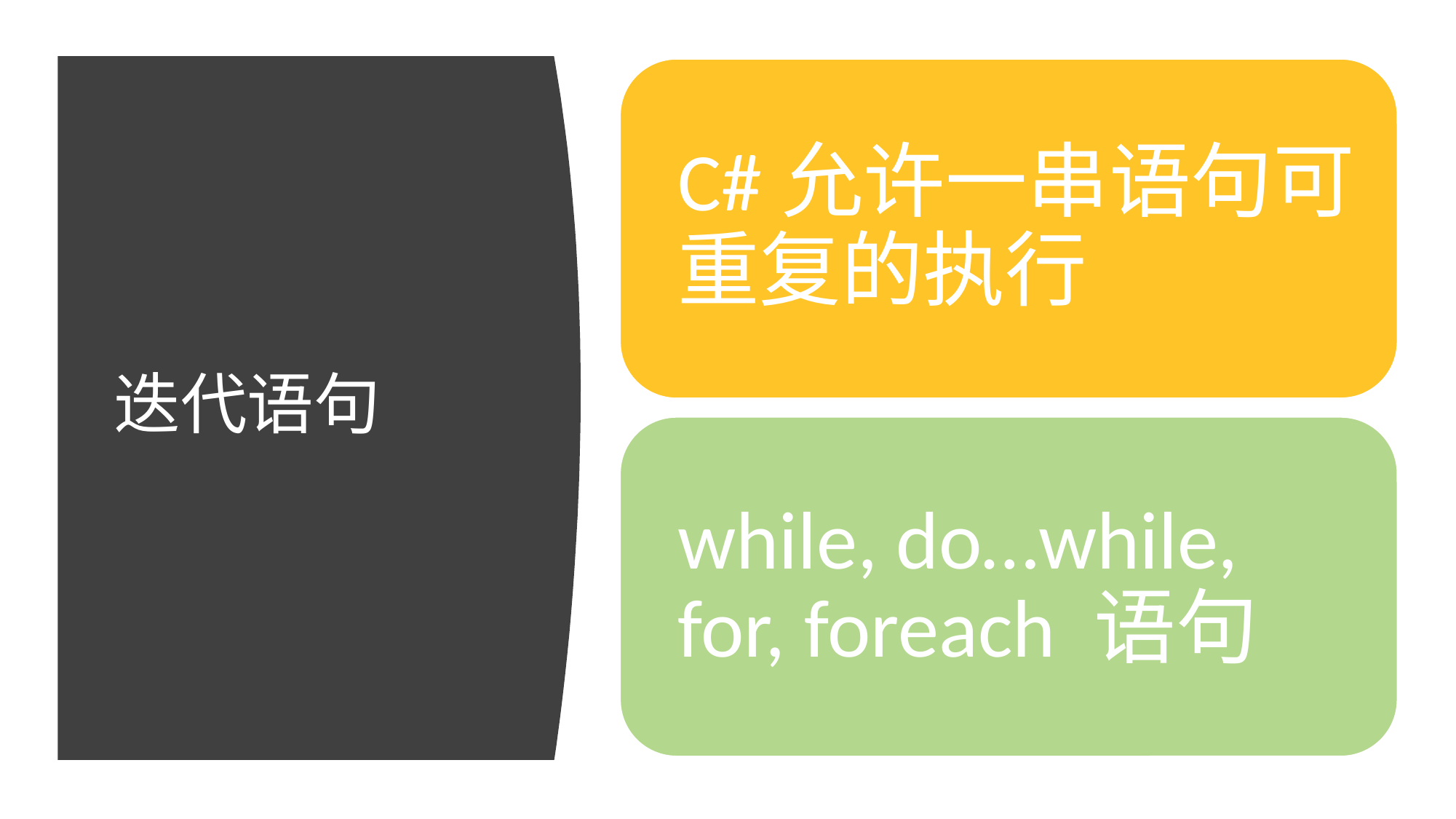

C#允许一串语句可重复的执行
while, do…while, for, foreach 语句

# 迭代语句